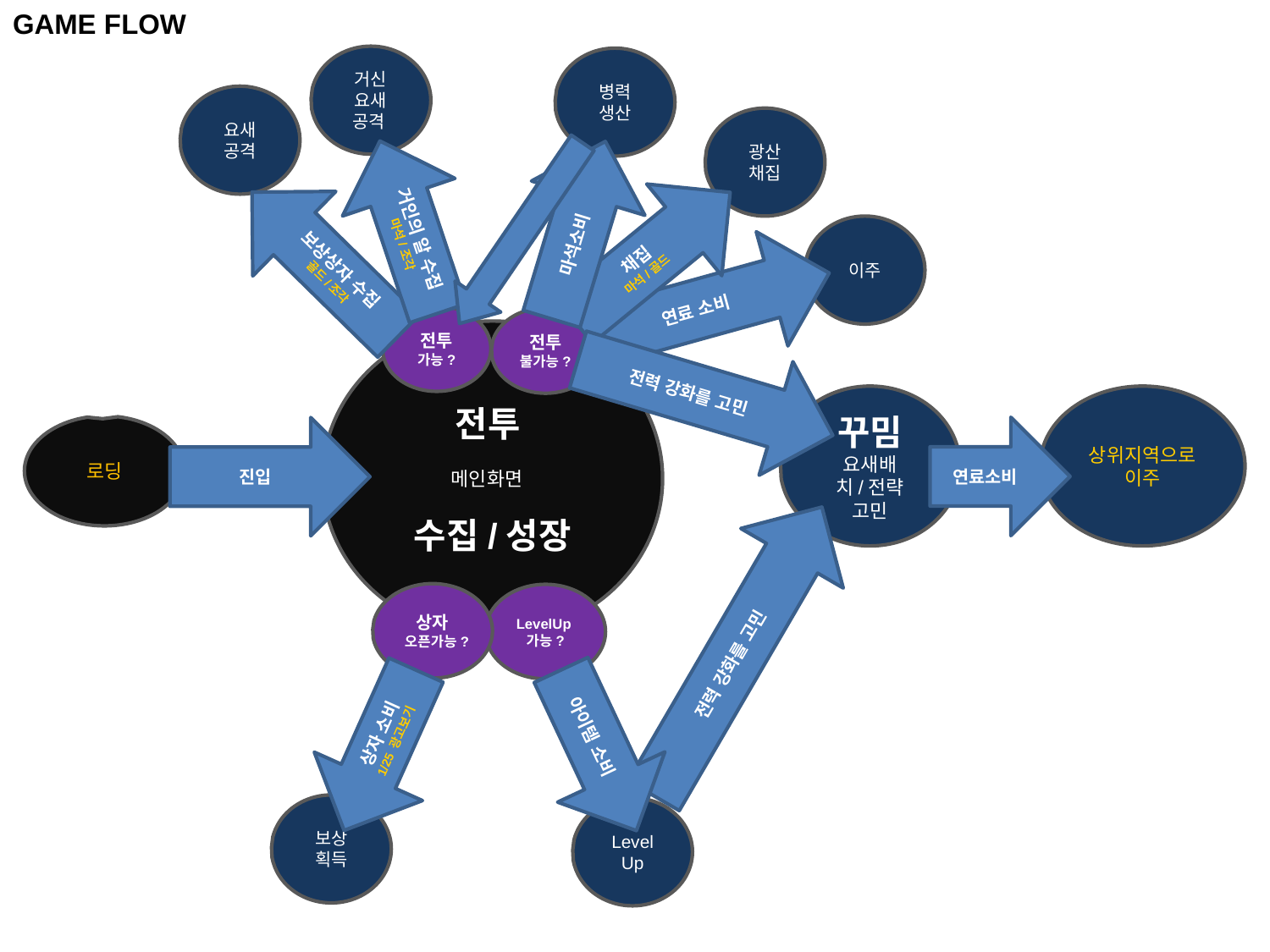

GAME FLOW
거신
요새
공격
병력
생산
요새
공격
광산
채집
거인의 알 수집
마석/조각
마석소비
채집
마석/골드
보상상자 수집
골드/조각

이주
연료 소비
전투
가능?
전투
불가능?
전투

메인화면

수집/성장
전력 강화를 고민
꾸밈
요새배치/전략 고민
상위지역으로 이주
로딩
연료소비
진입
상자
오픈가능?
LevelUp가능?
전력 강화를 고민
상자 소비
1/25 광고보기
아이템 소비
보상
획득
Level
Up